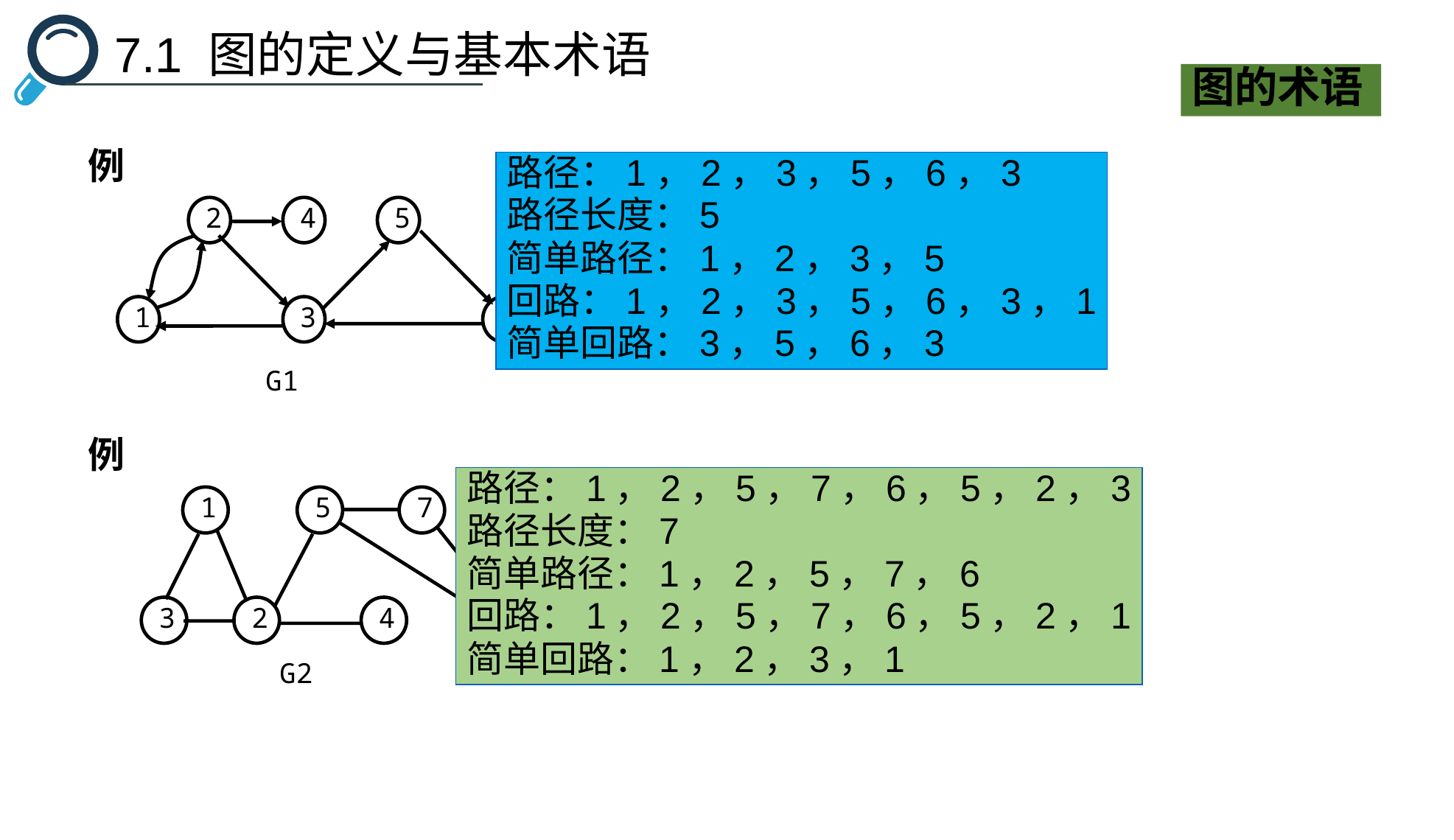

7.1 图的定义与基本术语
图的术语
例
2
4
5

1
3
6

G1

路径：1，2，3，5，6，3
路径长度：5
简单路径：1，2，3，5
回路：1，2，3，5，6，3，1
简单回路：3，5，6，3
例
1
5
7

3
2
4
6

G2

路径：1，2，5，7，6，5，2，3
路径长度：7
简单路径：1，2，5，7，6
回路：1，2，5，7，6，5，2，1
简单回路：1，2，3，1